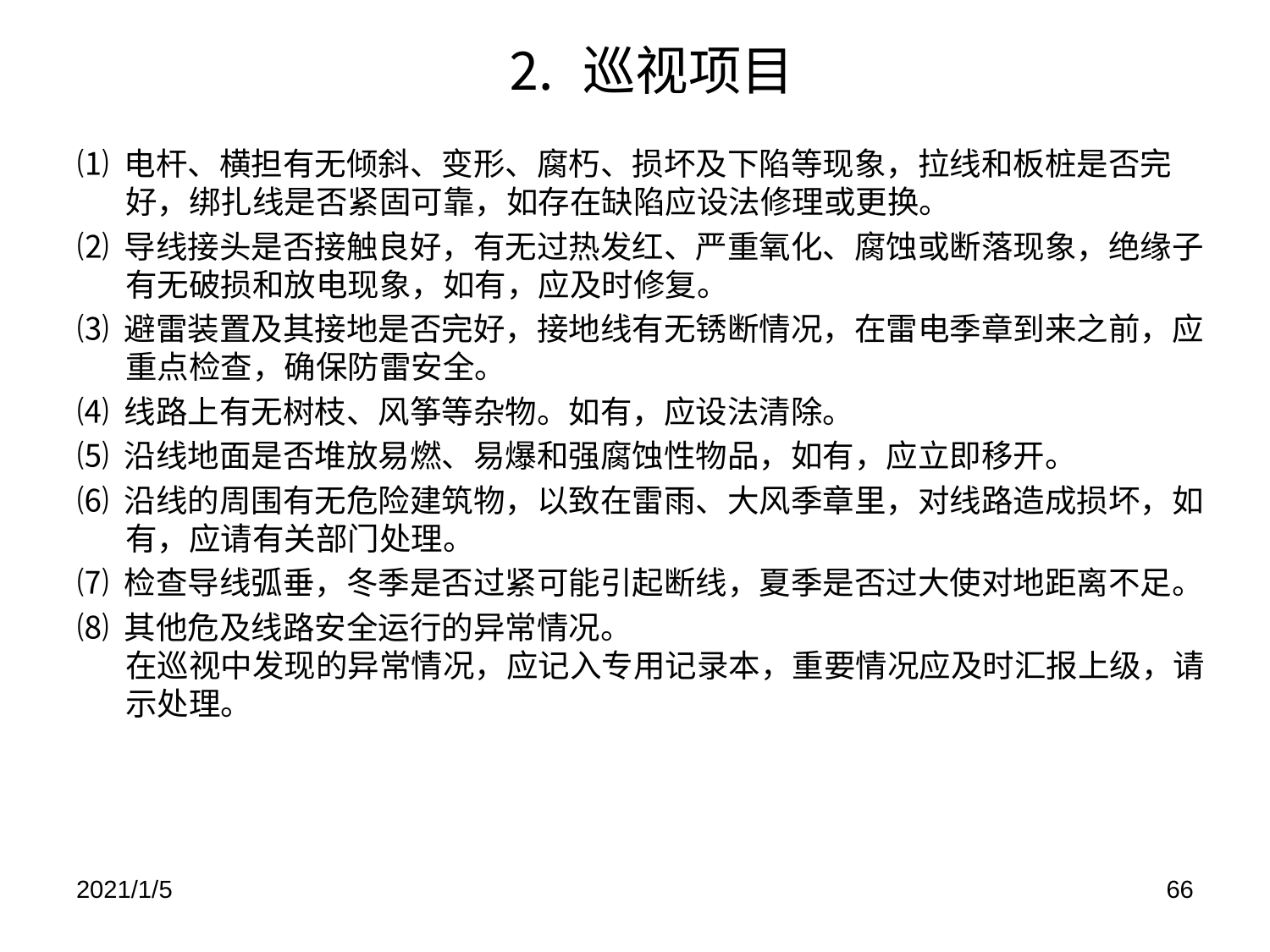

# ⒉ 巡视项目
⑴ 电杆、横担有无倾斜、变形、腐朽、损坏及下陷等现象，拉线和板桩是否完好，绑扎线是否紧固可靠，如存在缺陷应设法修理或更换。
⑵ 导线接头是否接触良好，有无过热发红、严重氧化、腐蚀或断落现象，绝缘子有无破损和放电现象，如有，应及时修复。
⑶ 避雷装置及其接地是否完好，接地线有无锈断情况，在雷电季章到来之前，应重点检查，确保防雷安全。
⑷ 线路上有无树枝、风筝等杂物。如有，应设法清除。
⑸ 沿线地面是否堆放易燃、易爆和强腐蚀性物品，如有，应立即移开。
⑹ 沿线的周围有无危险建筑物，以致在雷雨、大风季章里，对线路造成损坏，如有，应请有关部门处理。
⑺ 检查导线弧垂，冬季是否过紧可能引起断线，夏季是否过大使对地距离不足。
⑻ 其他危及线路安全运行的异常情况。
在巡视中发现的异常情况，应记入专用记录本，重要情况应及时汇报上级，请示处理。
2021/1/5
66